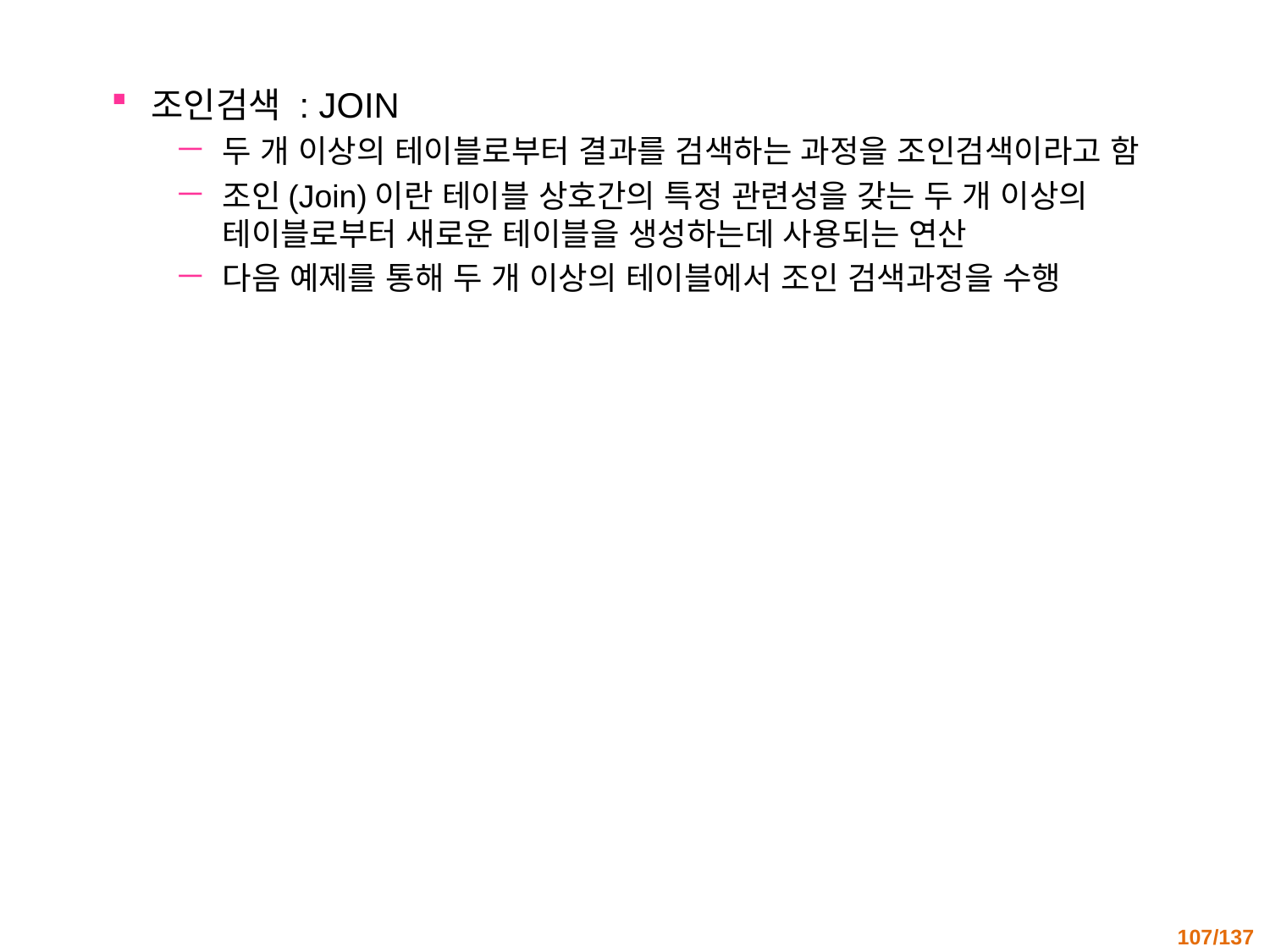

조인검색 : JOIN
두 개 이상의 테이블로부터 결과를 검색하는 과정을 조인검색이라고 함
조인(Join)이란 테이블 상호간의 특정 관련성을 갖는 두 개 이상의 테이블로부터 새로운 테이블을 생성하는데 사용되는 연산
다음 예제를 통해 두 개 이상의 테이블에서 조인 검색과정을 수행